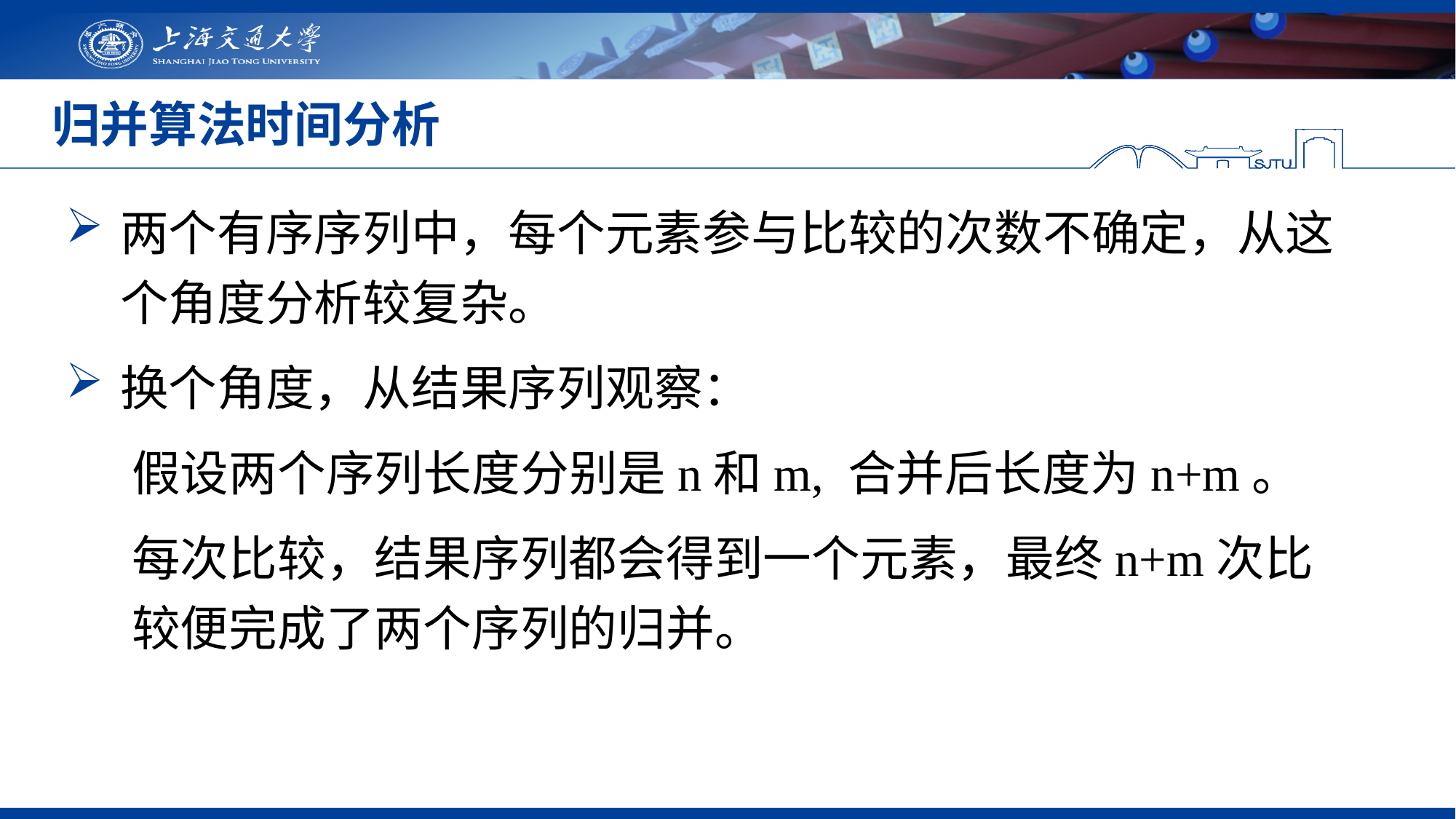

# 归并算法时间分析
两个有序序列中，每个元素参与比较的次数不确定，从这个角度分析较复杂。
换个角度，从结果序列观察：
假设两个序列长度分别是n和m, 合并后长度为n+m。
每次比较，结果序列都会得到一个元素，最终n+m次比较便完成了两个序列的归并。